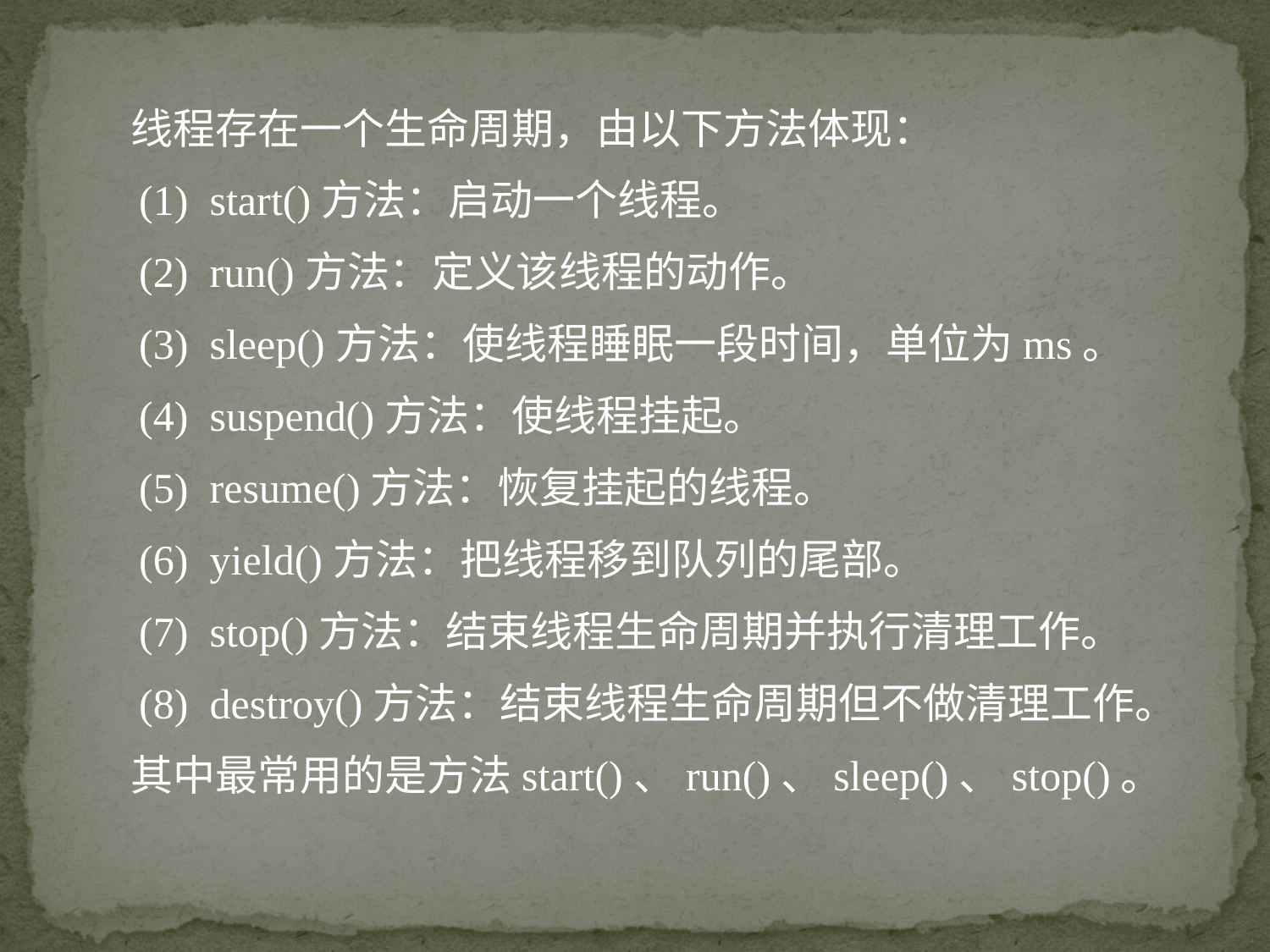

线程存在一个生命周期，由以下方法体现：
　　(1)  start()方法：启动一个线程。
　　(2)  run()方法：定义该线程的动作。
　　(3)  sleep()方法：使线程睡眠一段时间，单位为ms。
　　(4)  suspend()方法：使线程挂起。
　　(5)  resume()方法：恢复挂起的线程。
　　(6)  yield()方法：把线程移到队列的尾部。
　　(7)  stop()方法：结束线程生命周期并执行清理工作。
　　(8)  destroy()方法：结束线程生命周期但不做清理工作。
        其中最常用的是方法start()、run()、sleep()、stop()。